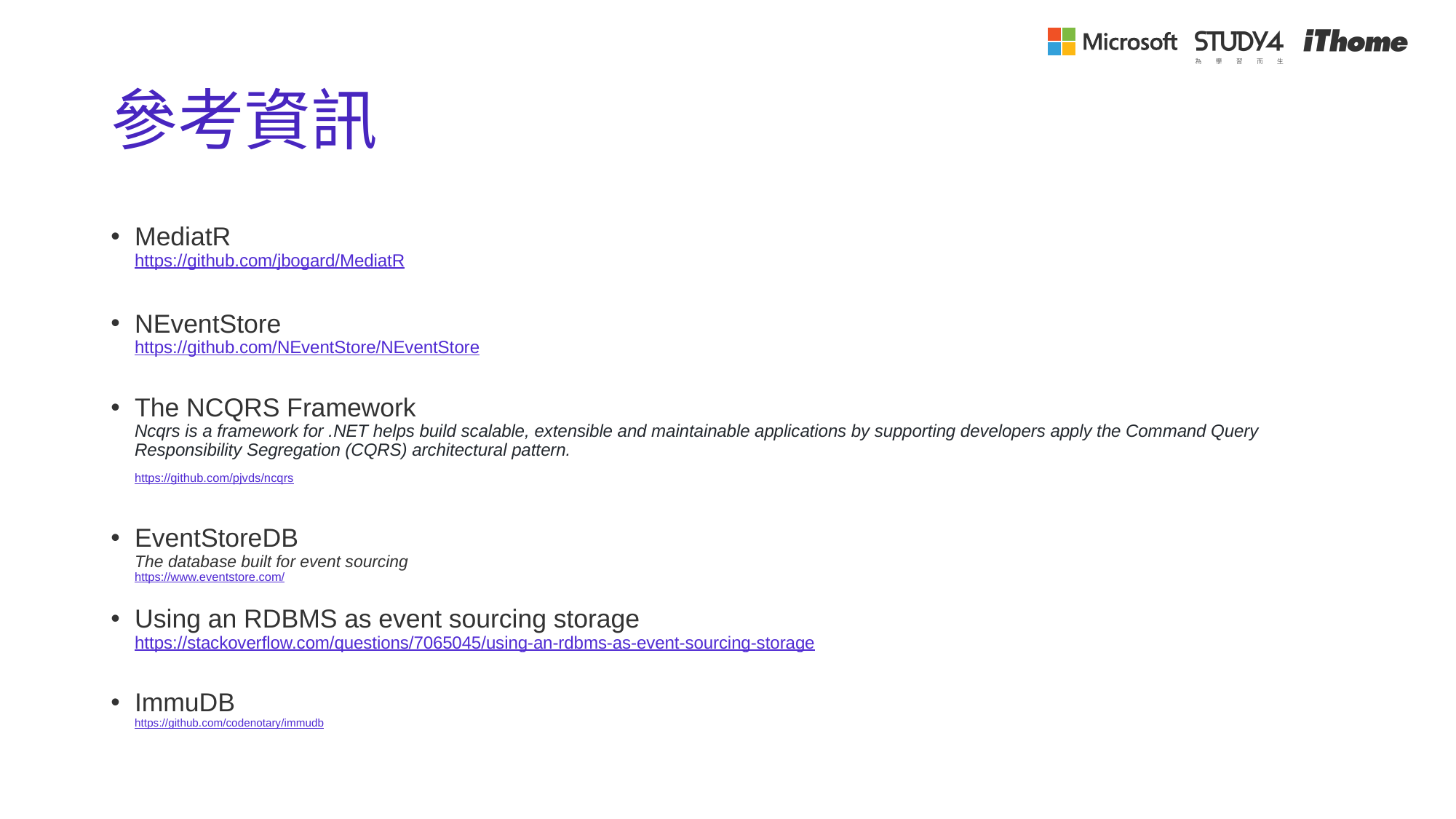

# 參考資訊
MediatR
https://github.com/jbogard/MediatR
NEventStore
https://github.com/NEventStore/NEventStore
The NCQRS Framework
Ncqrs is a framework for .NET helps build scalable, extensible and maintainable applications by supporting developers apply the Command Query Responsibility Segregation (CQRS) architectural pattern.
https://github.com/pjvds/ncqrs
EventStoreDB
The database built for event sourcing
https://www.eventstore.com/
Using an RDBMS as event sourcing storage
https://stackoverflow.com/questions/7065045/using-an-rdbms-as-event-sourcing-storage
ImmuDB
https://github.com/codenotary/immudb